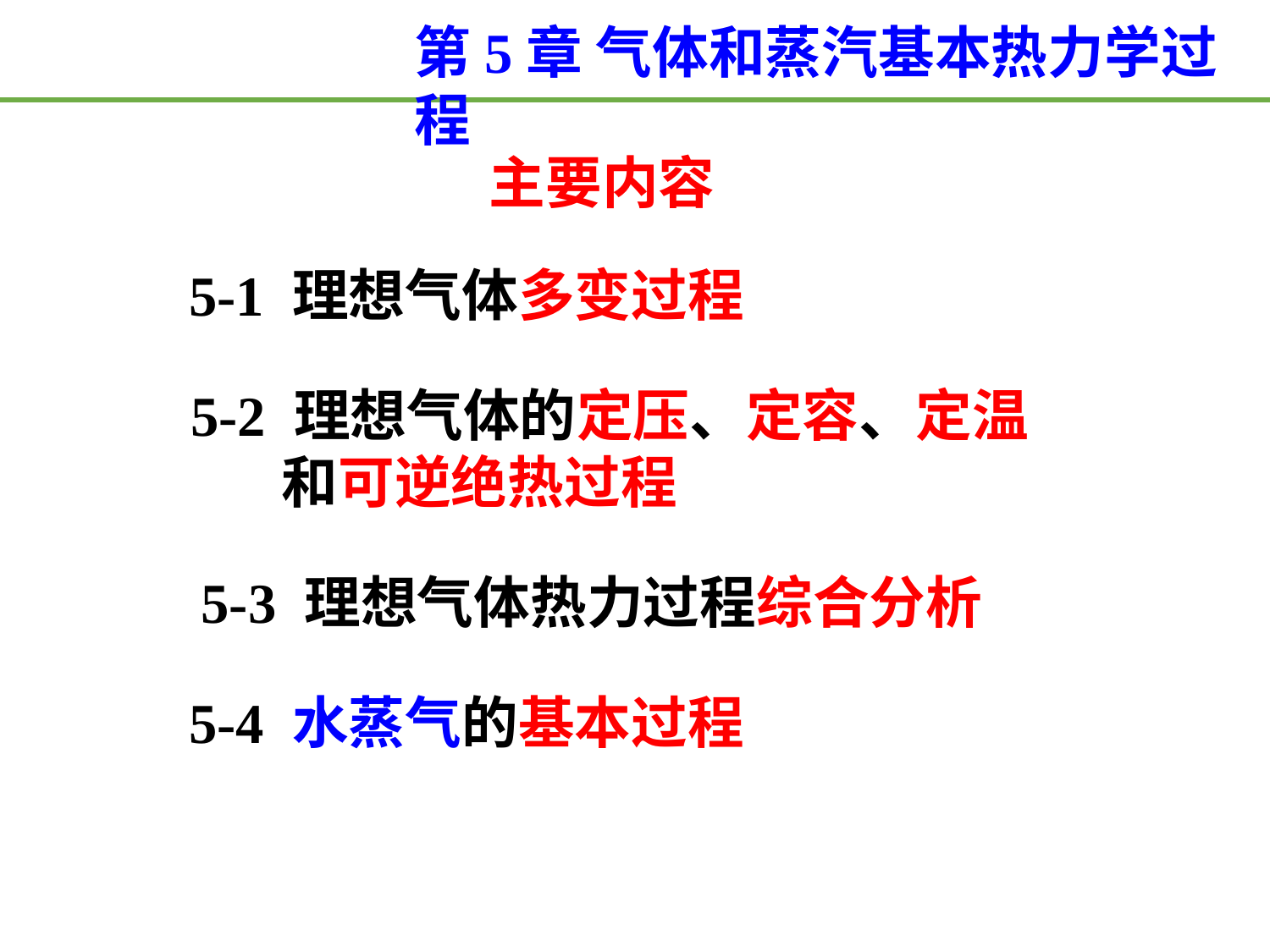

第5章 气体和蒸汽基本热力学过程
主要内容
5-1 理想气体多变过程
5-2 理想气体的定压、定容、定温
      和可逆绝热过程
5-3 理想气体热力过程综合分析
5-4 水蒸气的基本过程